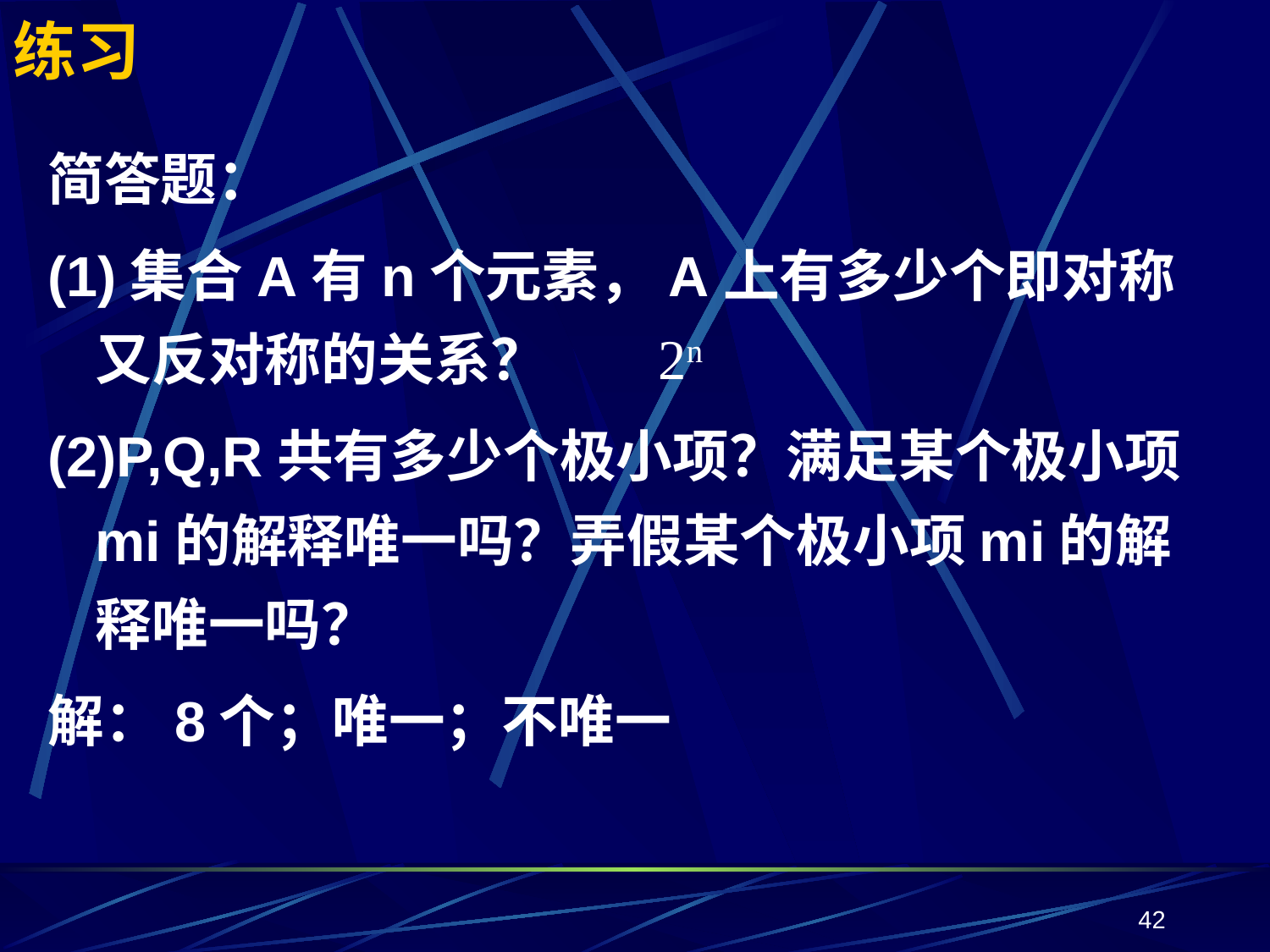

# 练习
简答题：
(1)集合A有n个元素，A上有多少个即对称又反对称的关系？
(2)P,Q,R共有多少个极小项？满足某个极小项mi的解释唯一吗？弄假某个极小项mi的解释唯一吗？
解：8个；唯一；不唯一

2n

42